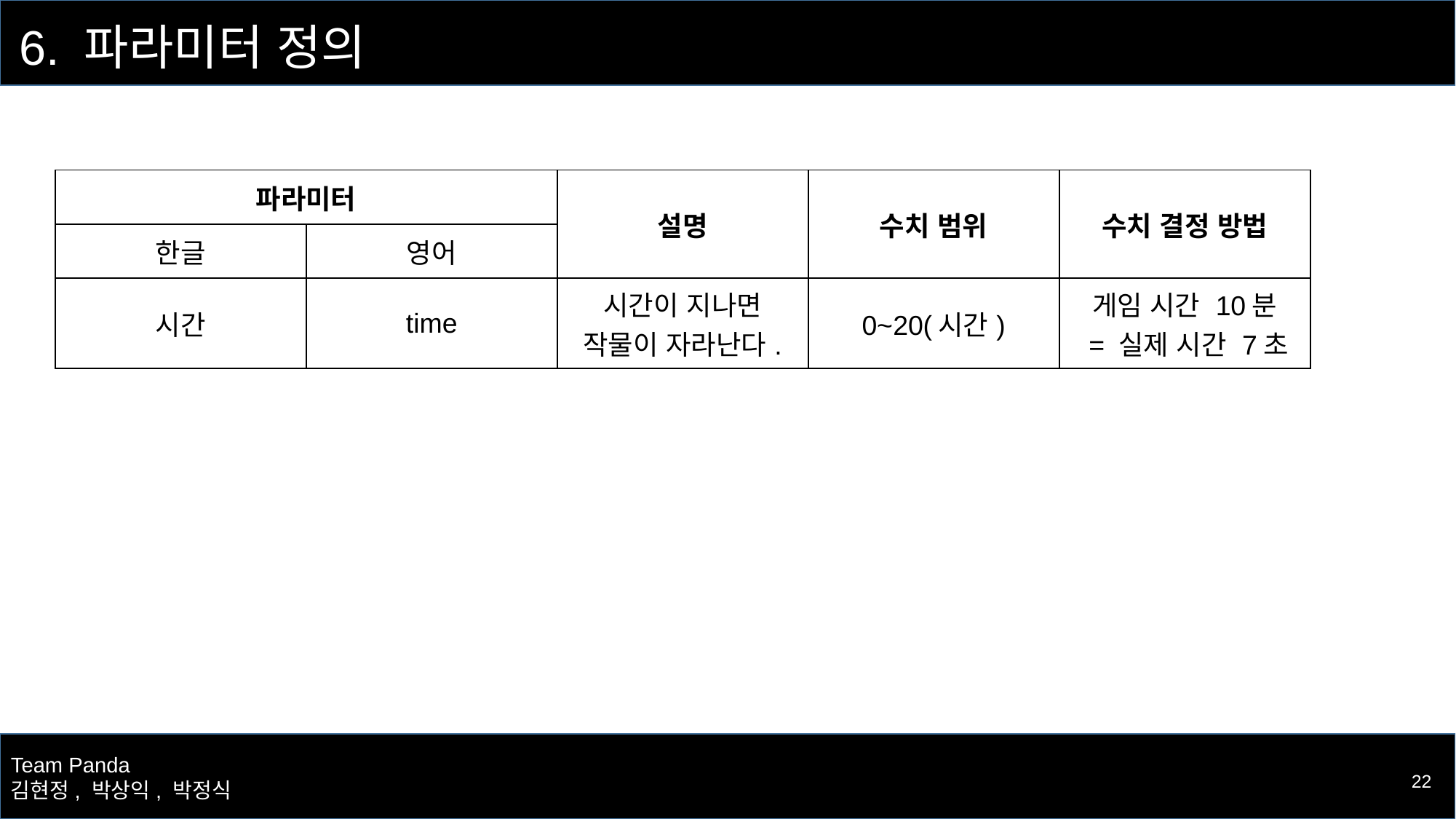

# 6. 파라미터 정의
| 파라미터 |  | 설명 | 수치 범위 | 수치 결정 방법 |
| --- | --- | --- | --- | --- |
| 한글 | 영어 |  |  |  |
| 시간 | time | 시간이 지나면 작물이 자라난다. | 0~20(시간) | 게임 시간 10분 = 실제 시간 7초 |